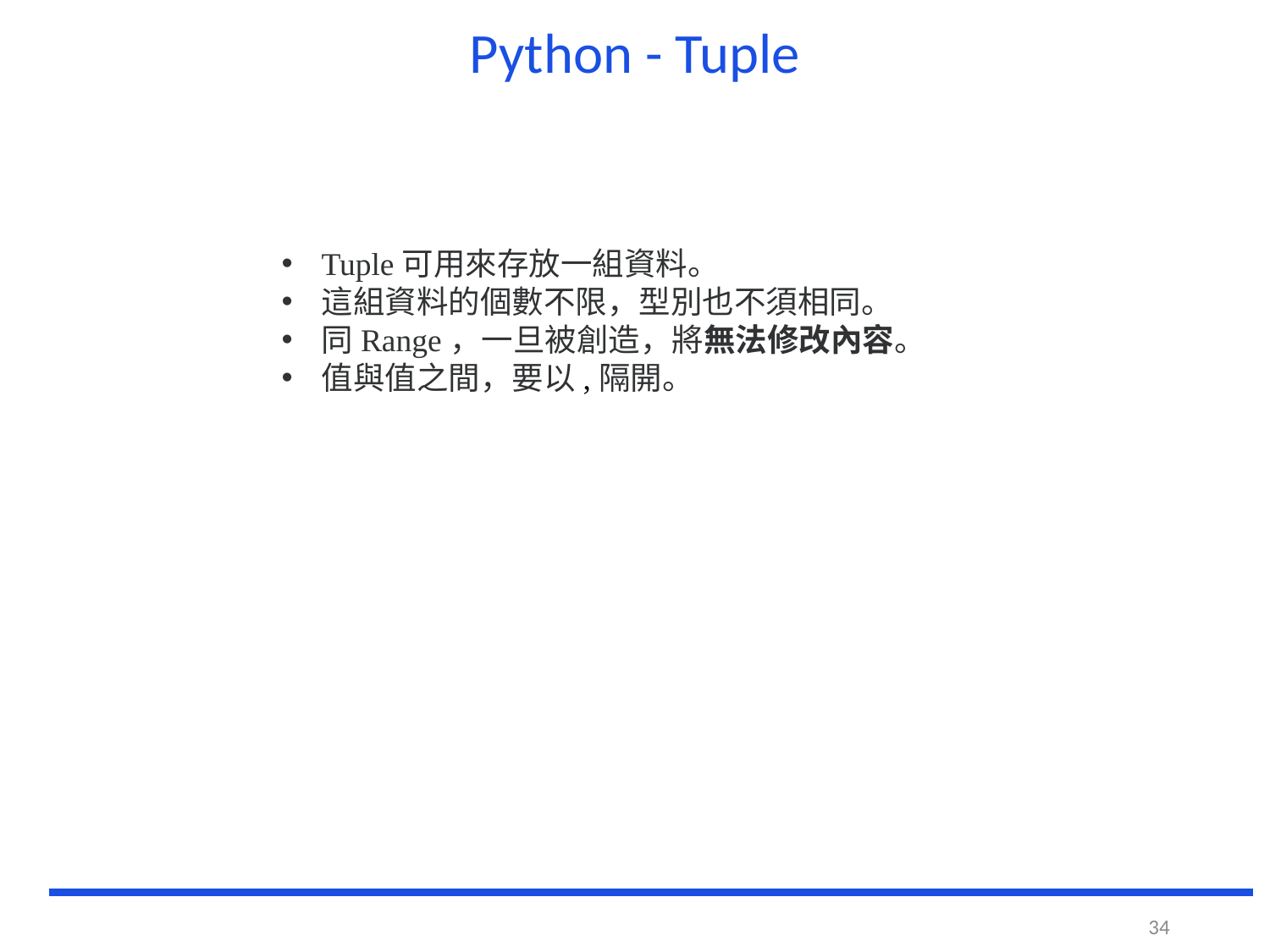

# Python - Tuple
Tuple可用來存放一組資料。
這組資料的個數不限，型別也不須相同。
同Range，一旦被創造，將無法修改內容。
值與值之間，要以,隔開。
34